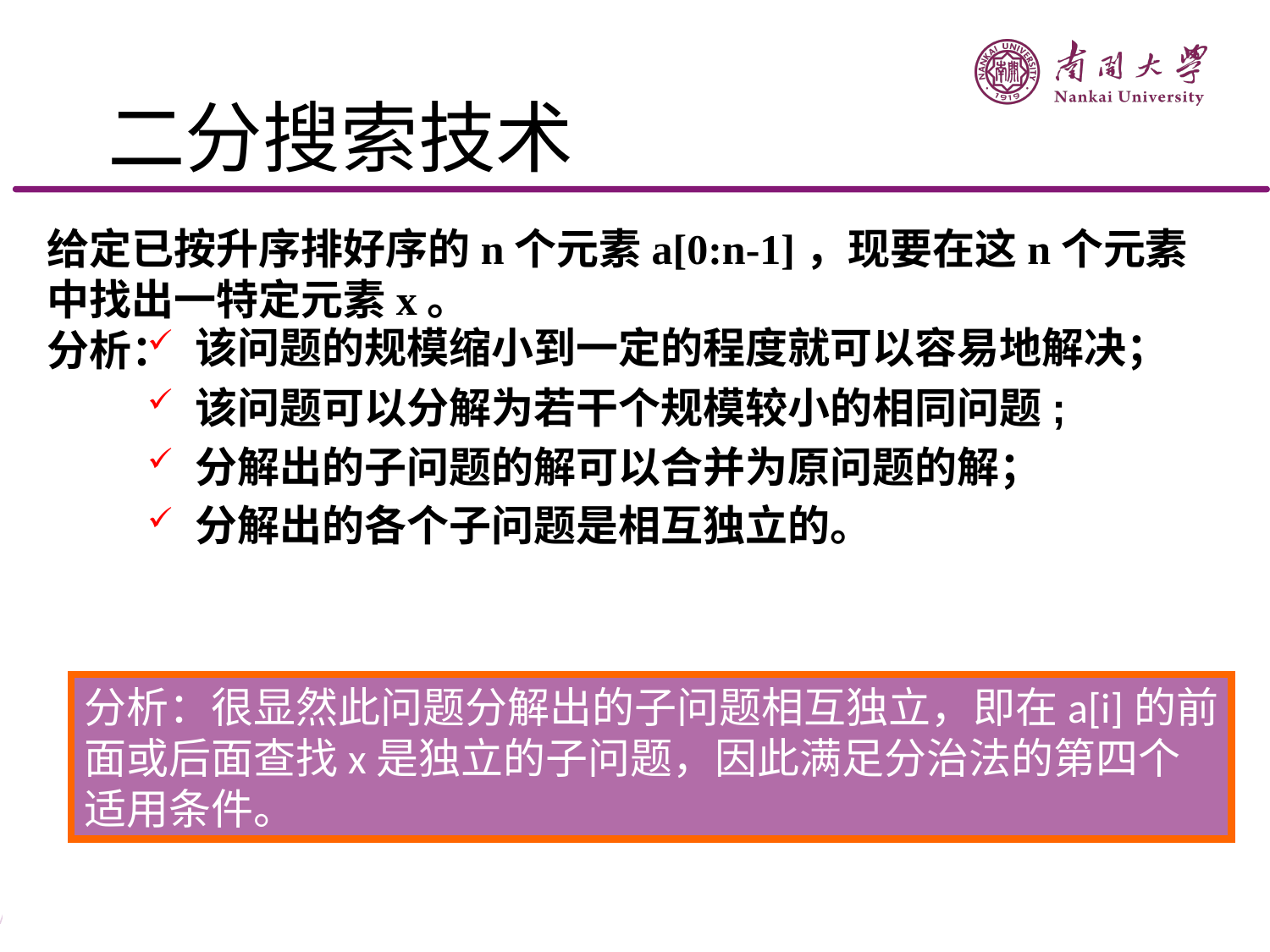

二分搜索技术
给定已按升序排好序的n个元素a[0:n-1]，现要在这n个元素中找出一特定元素x。
分析：

该问题的规模缩小到一定的程度就可以容易地解决；
该问题可以分解为若干个规模较小的相同问题;
分解出的子问题的解可以合并为原问题的解；
分解出的各个子问题是相互独立的。

分析：比较x和a的中间元素a[mid]，若x=a[mid]，则x在L中的位置就是mid；如果x<a[mid]，由于a是递增排序的，因此假如x在a中的话，x必然排在a[mid]的前面，所以我们只要在a[mid]的前面查找x即可；如果x>a[i]，同理我们只要在a[mid]的后面查找x即可。无论是在前面还是后面查找x，其方法都和在a中查找x一样，只不过是查找的规模缩小了。这就说明了此问题满足分治法的第二个和第三个适用条件。
分析：如果n=1即只有一个元素，则只要比较这个元素和x就可以确定x是否在表中。因此这个问题满足分治法的第一个适用条件
分析：很显然此问题分解出的子问题相互独立，即在a[i]的前面或后面查找x是独立的子问题，因此满足分治法的第四个适用条件。